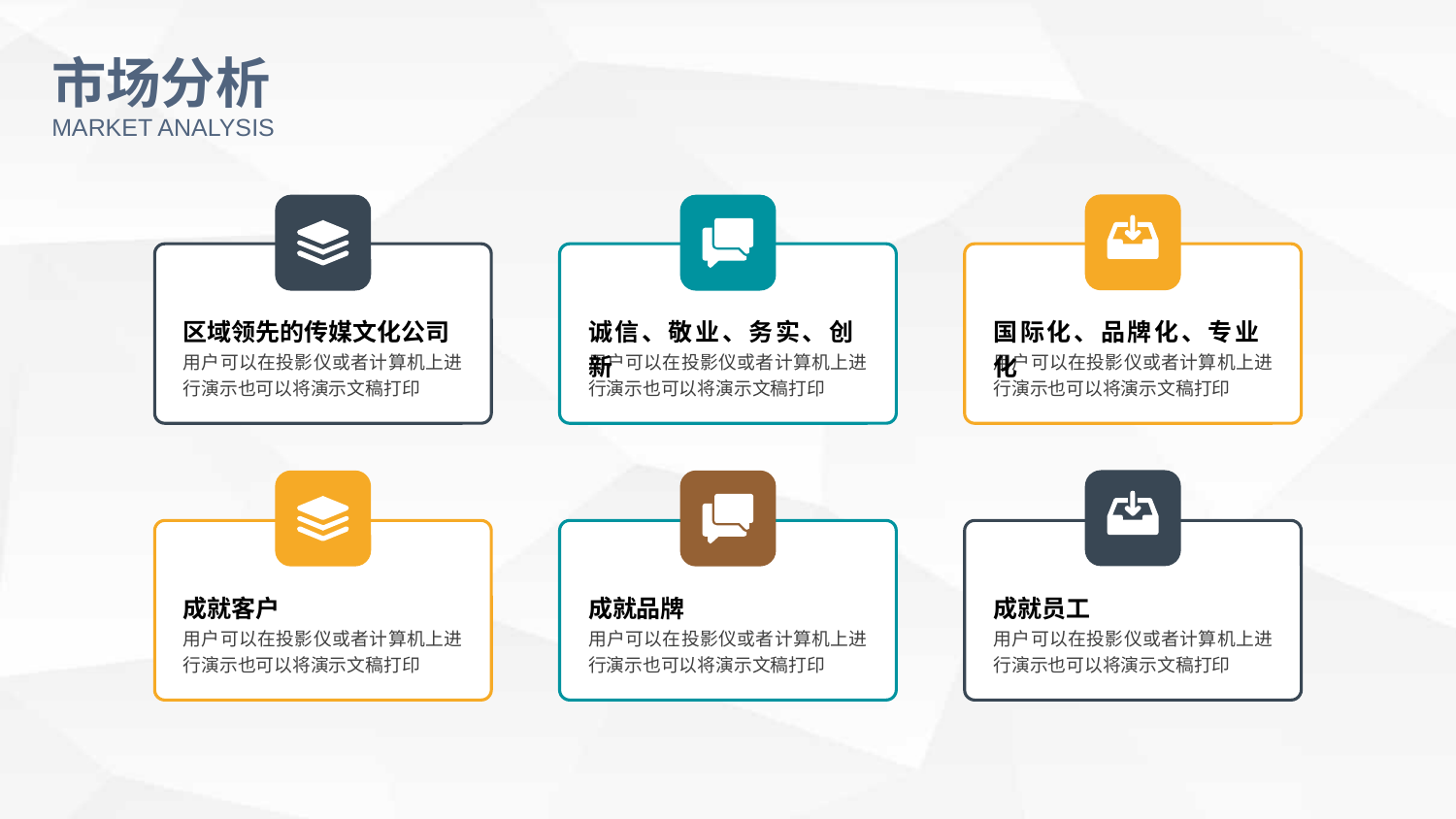

市场分析
MARKET ANALYSIS

国际化、品牌化、专业化
用户可以在投影仪或者计算机上进行演示也可以将演示文稿打印

诚信、敬业、务实、创新
用户可以在投影仪或者计算机上进行演示也可以将演示文稿打印

区域领先的传媒文化公司
用户可以在投影仪或者计算机上进行演示也可以将演示文稿打印

成就员工
用户可以在投影仪或者计算机上进行演示也可以将演示文稿打印

成就品牌
用户可以在投影仪或者计算机上进行演示也可以将演示文稿打印

成就客户
用户可以在投影仪或者计算机上进行演示也可以将演示文稿打印